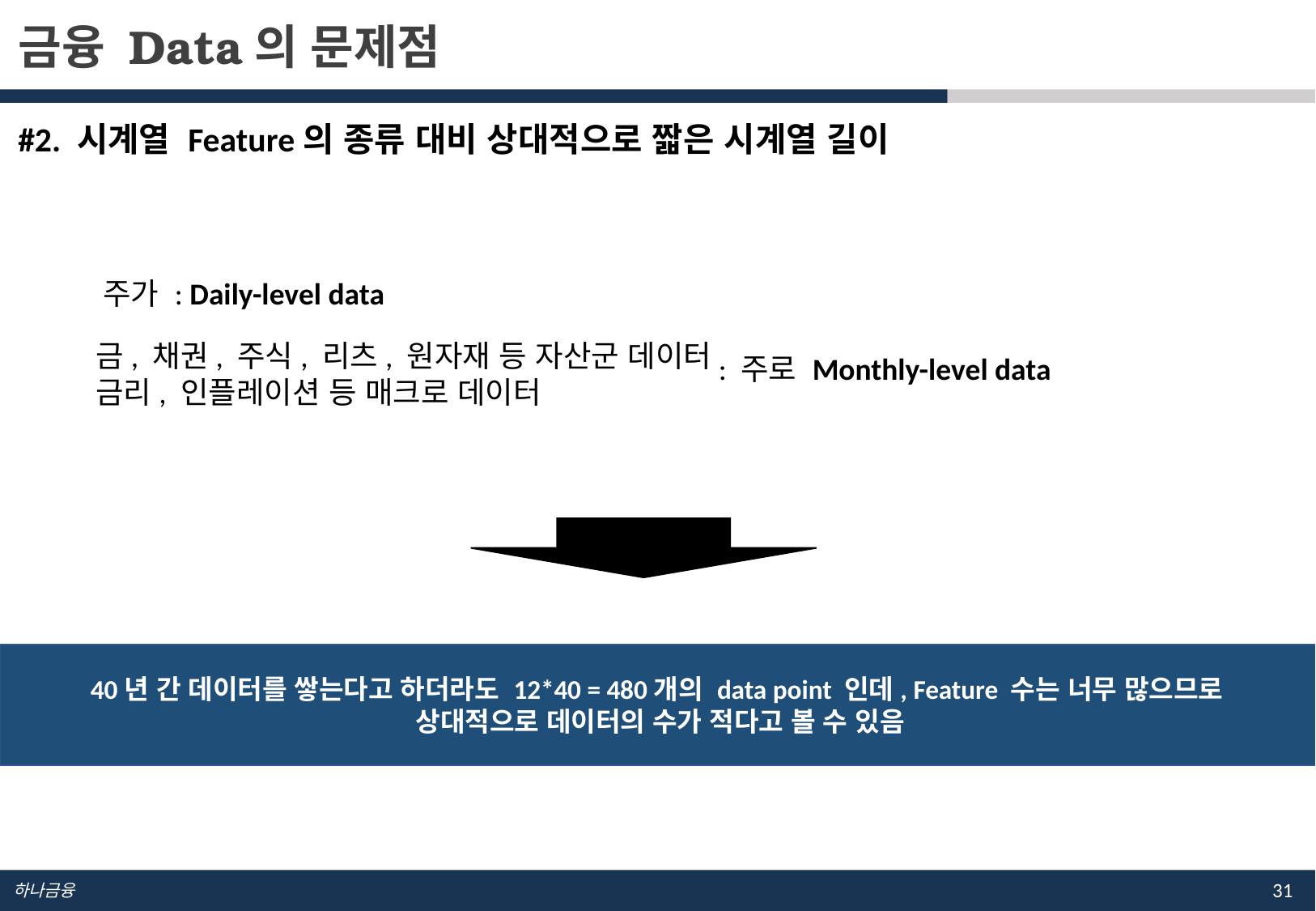

금융 Data의 문제점
#2. 시계열 Feature의 종류 대비 상대적으로 짧은 시계열 길이
주가 : Daily-level data
금, 채권, 주식, 리츠, 원자재 등 자산군 데이터
금리, 인플레이션 등 매크로 데이터
: 주로 Monthly-level data

40년 간 데이터를 쌓는다고 하더라도 12*40 = 480개의 data point 인데, Feature 수는 너무 많으므로
상대적으로 데이터의 수가 적다고 볼 수 있음